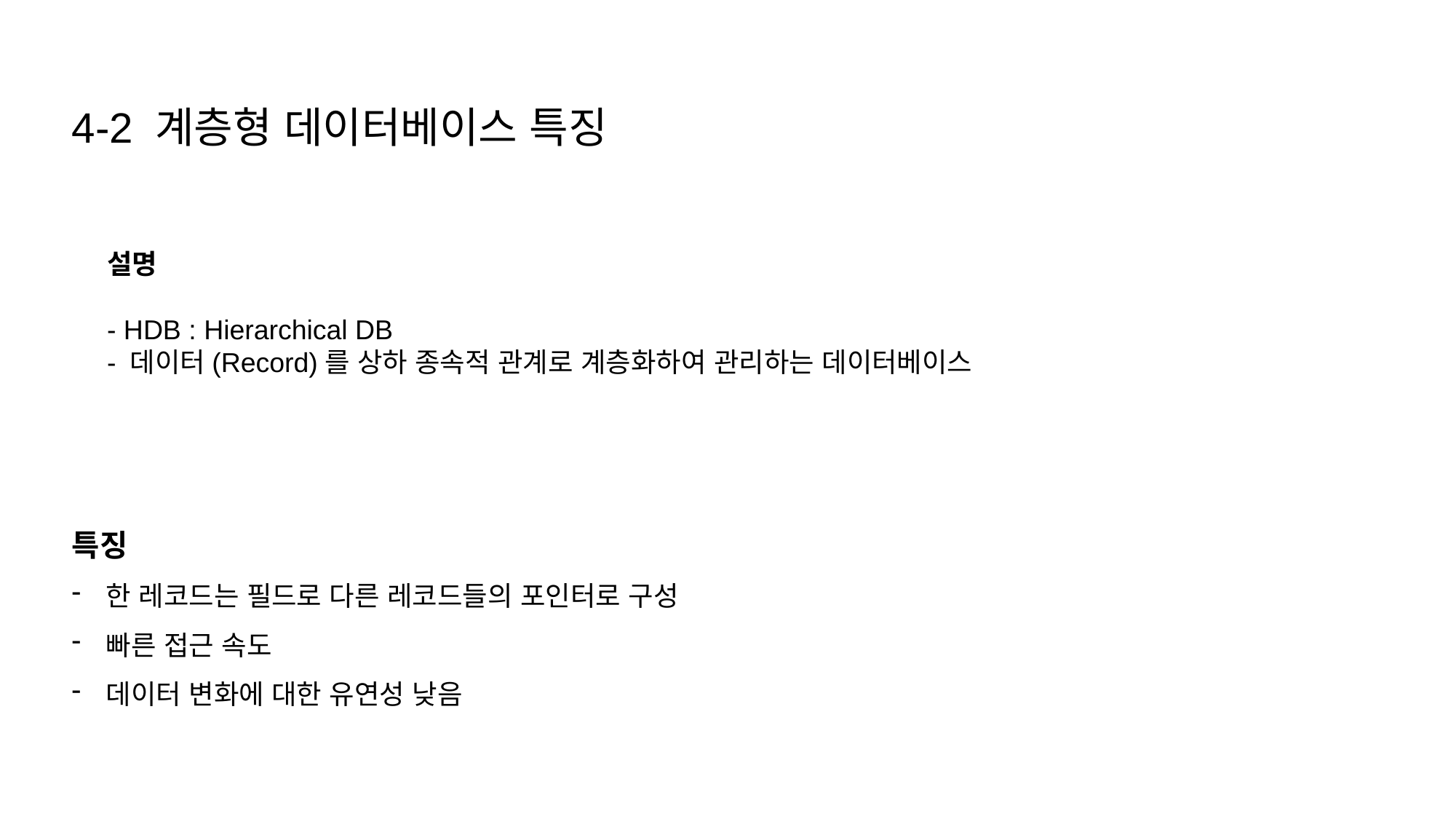

4-2 계층형 데이터베이스 특징
설명

- HDB : Hierarchical DB
- 데이터(Record)를 상하 종속적 관계로 계층화하여 관리하는 데이터베이스
특징
한 레코드는 필드로 다른 레코드들의 포인터로 구성
빠른 접근 속도
데이터 변화에 대한 유연성 낮음